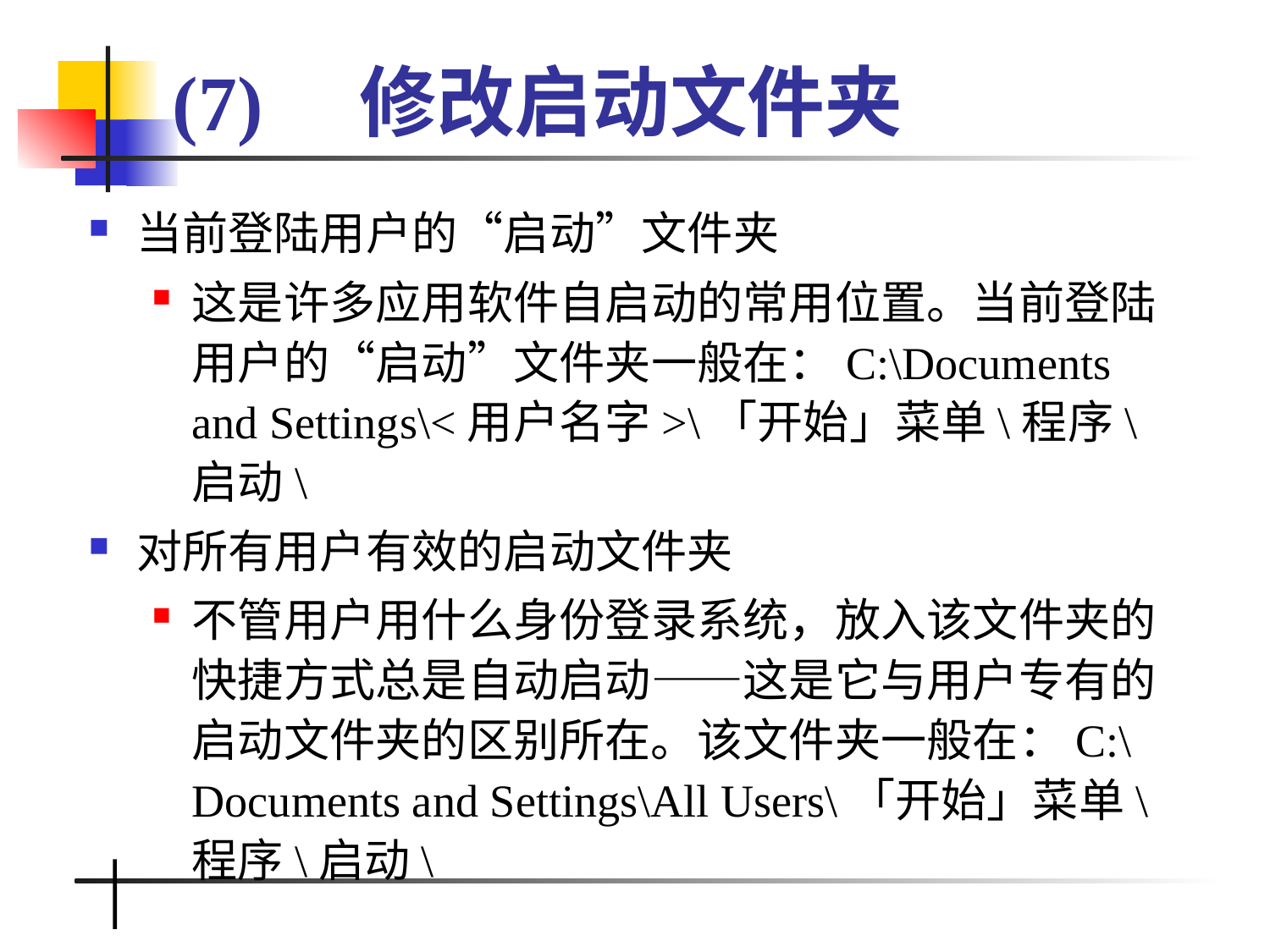

# (7)　修改启动文件夹
当前登陆用户的“启动”文件夹
这是许多应用软件自启动的常用位置。当前登陆用户的“启动”文件夹一般在：C:\Documents and Settings\<用户名字>\「开始」菜单\程序\启动\
对所有用户有效的启动文件夹
不管用户用什么身份登录系统，放入该文件夹的快捷方式总是自动启动——这是它与用户专有的启动文件夹的区别所在。该文件夹一般在：C:\Documents and Settings\All Users\「开始」菜单\程序\启动\